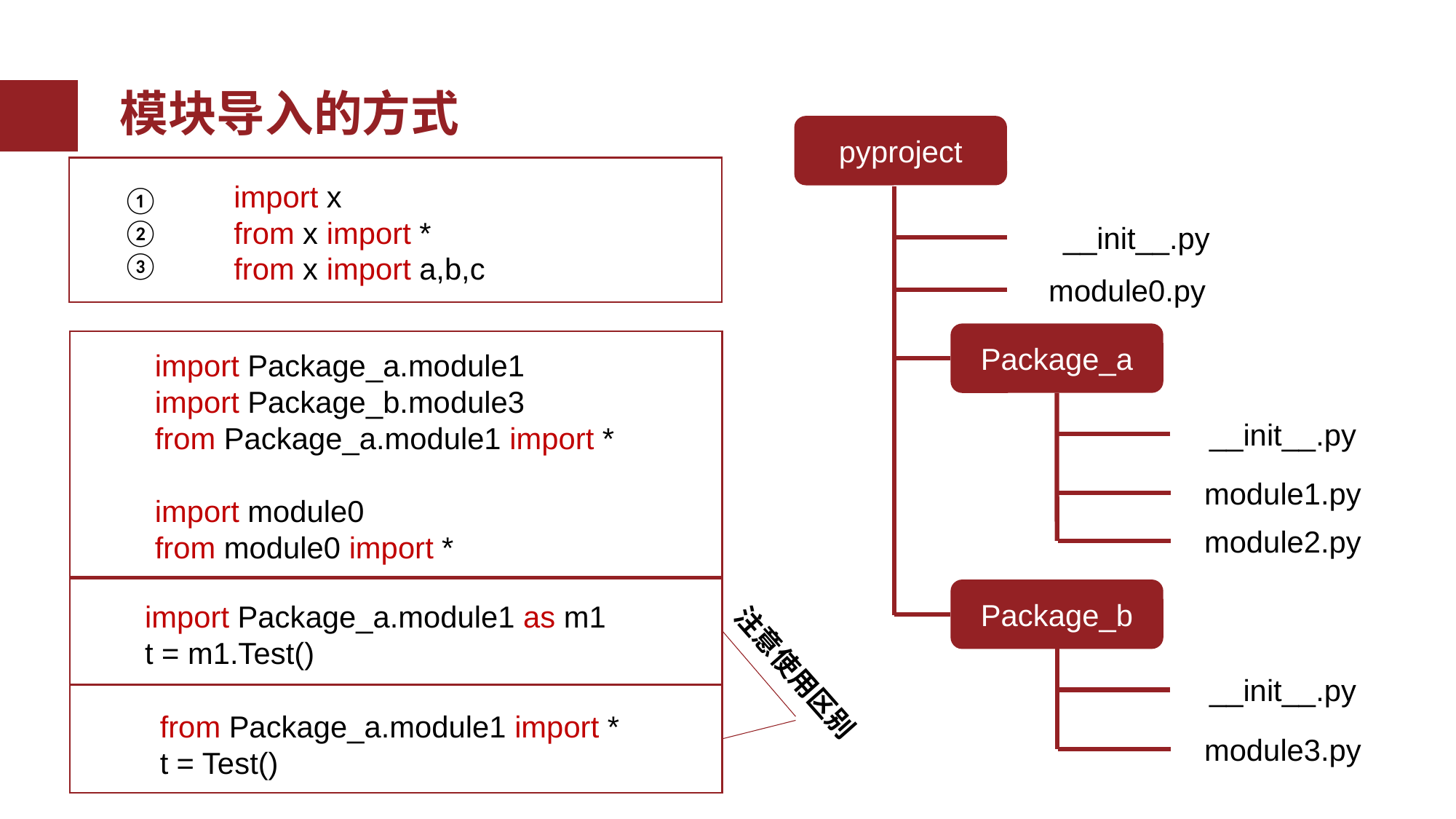

模块导入的方式

pyproject
__init__.py
module0.py
Package_a
__init__.py
module1.py
module2.py
Package_b
__init__.py
module3.py

import x
from x import *
from x import a,b,c
①
②
③

import Package_a.module1
import Package_b.module3
from Package_a.module1 import *

import module0
from module0 import *

import Package_a.module1 as m1
t = m1.Test()
注意使用区别

from Package_a.module1 import *
t = Test()